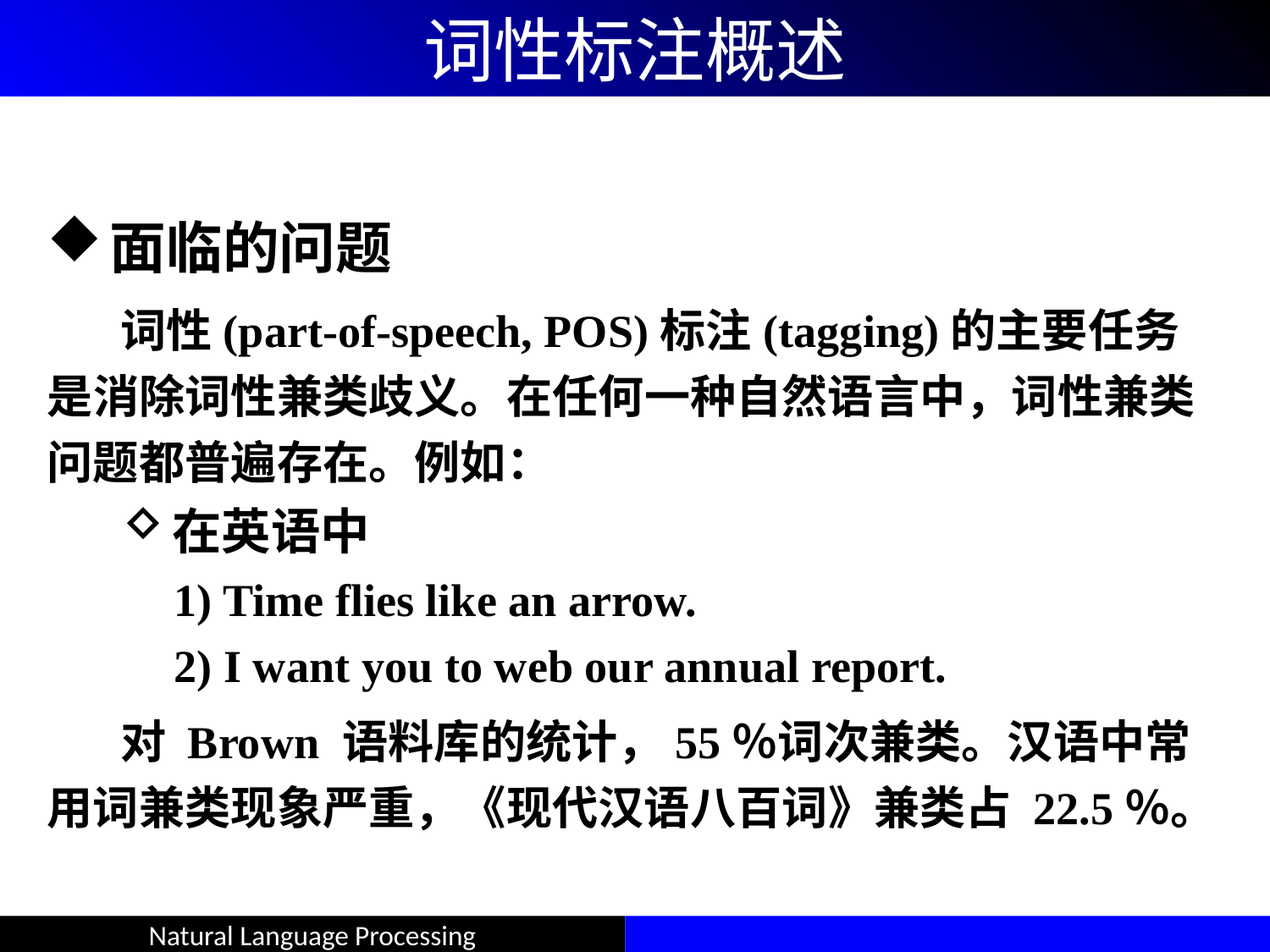

# 词性标注概述
面临的问题
      词性(part-of-speech, POS)标注(tagging)的主要任务是消除词性兼类歧义。在任何一种自然语言中，词性兼类问题都普遍存在。例如：
在英语中
	1) Time flies like an arrow.
	2) I want you to web our annual report.
      对 Brown 语料库的统计，55％词次兼类。汉语中常用词兼类现象严重，《现代汉语八百词》兼类占 22.5％。